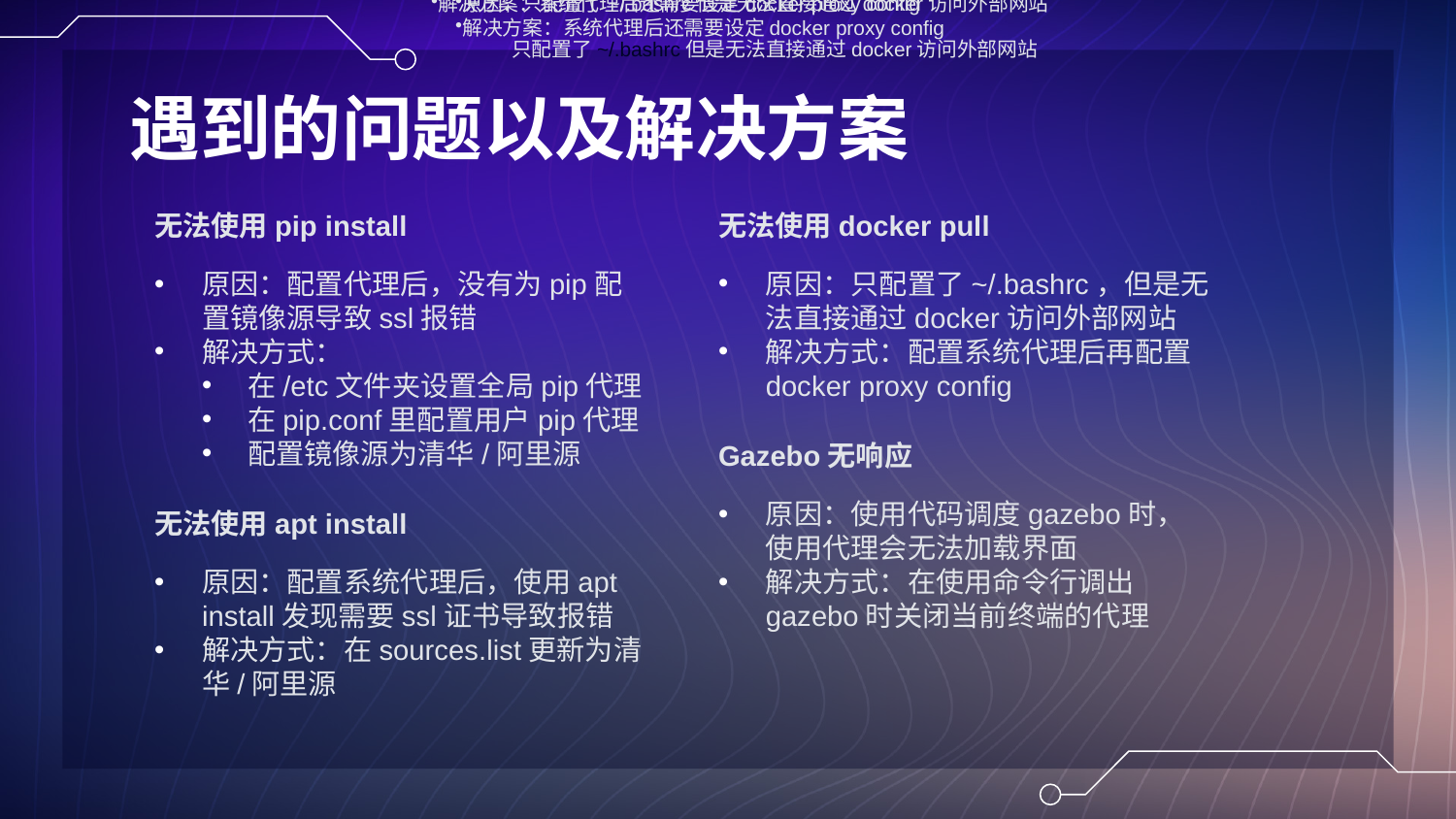

原因：只配置了~/.bashrc但是无法直接通过docker访问外部网站
解决方案：系统代理后还需要设定docker proxy config

原因：只配置了~/.bashrc但是无法直接通过docker访问外部网站
解决方案：系统代理后还需要设定docker proxy config

只配置了~/.bashrc但是无法直接通过docker访问外部网站
# 遇到的问题以及解决方案
无法使用pip install
原因：配置代理后，没有为pip配置镜像源导致ssl报错
解决方式：
在/etc文件夹设置全局pip代理
在pip.conf里配置用户pip代理
配置镜像源为清华/阿里源
无法使用apt install
原因：配置系统代理后，使用apt install发现需要ssl证书导致报错
解决方式：在sources.list更新为清华/阿里源
无法使用docker pull
原因：只配置了~/.bashrc，但是无法直接通过docker访问外部网站
解决方式：配置系统代理后再配置docker proxy config
Gazebo无响应
原因：使用代码调度gazebo时，使用代理会无法加载界面
解决方式：在使用命令行调出gazebo时关闭当前终端的代理